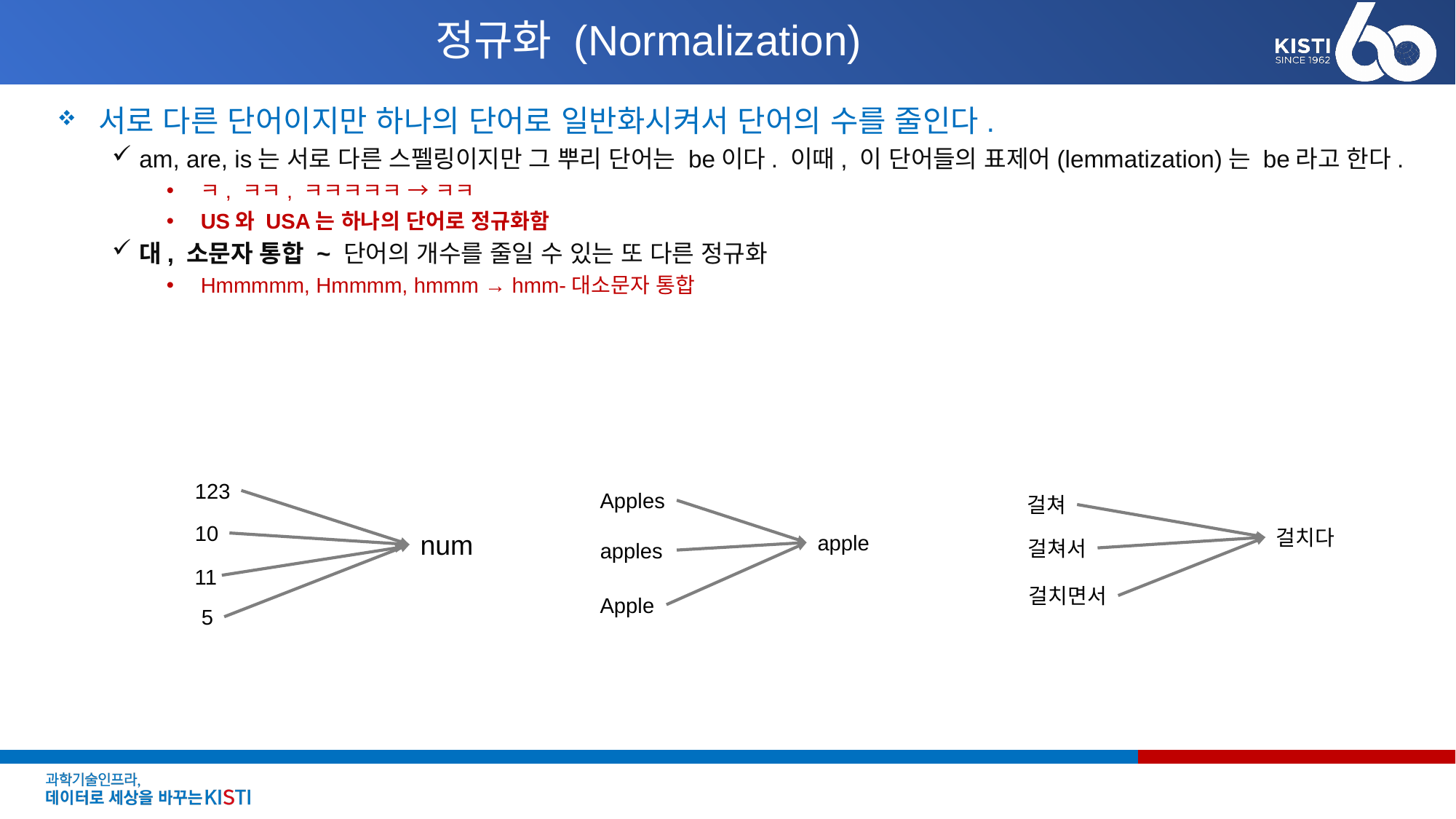

# 정규화 (Normalization)
서로 다른 단어이지만 하나의 단어로 일반화시켜서 단어의 수를 줄인다.
am, are, is는 서로 다른 스펠링이지만 그 뿌리 단어는 be이다. 이때, 이 단어들의 표제어(lemmatization)는 be라고 한다.
ㅋ, ㅋㅋ, ㅋㅋㅋㅋㅋ → ㅋㅋ
US와 USA는 하나의 단어로 정규화함
대, 소문자 통합 ~ 단어의 개수를 줄일 수 있는 또 다른 정규화
Hmmmmm, Hmmmm, hmmm → hmm-대소문자 통합

123
10
num
11
5
Apples
apple
apples
Apple
걸쳐
걸치다
걸쳐서
걸치면서